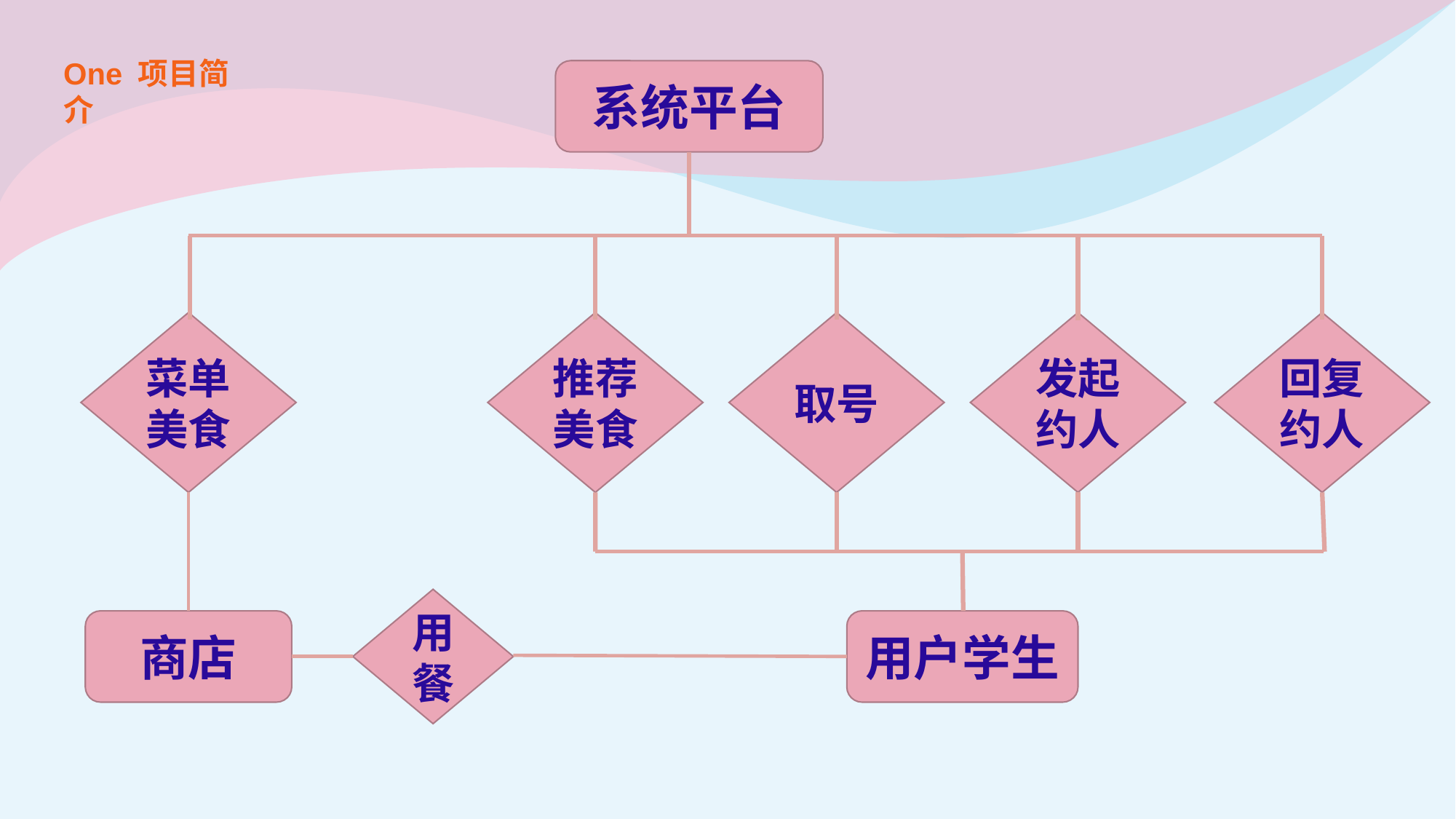

One 项目简介
系统平台
菜单美食
推荐美食
取号
发起约人
回复约人
用餐
商店
用户学生